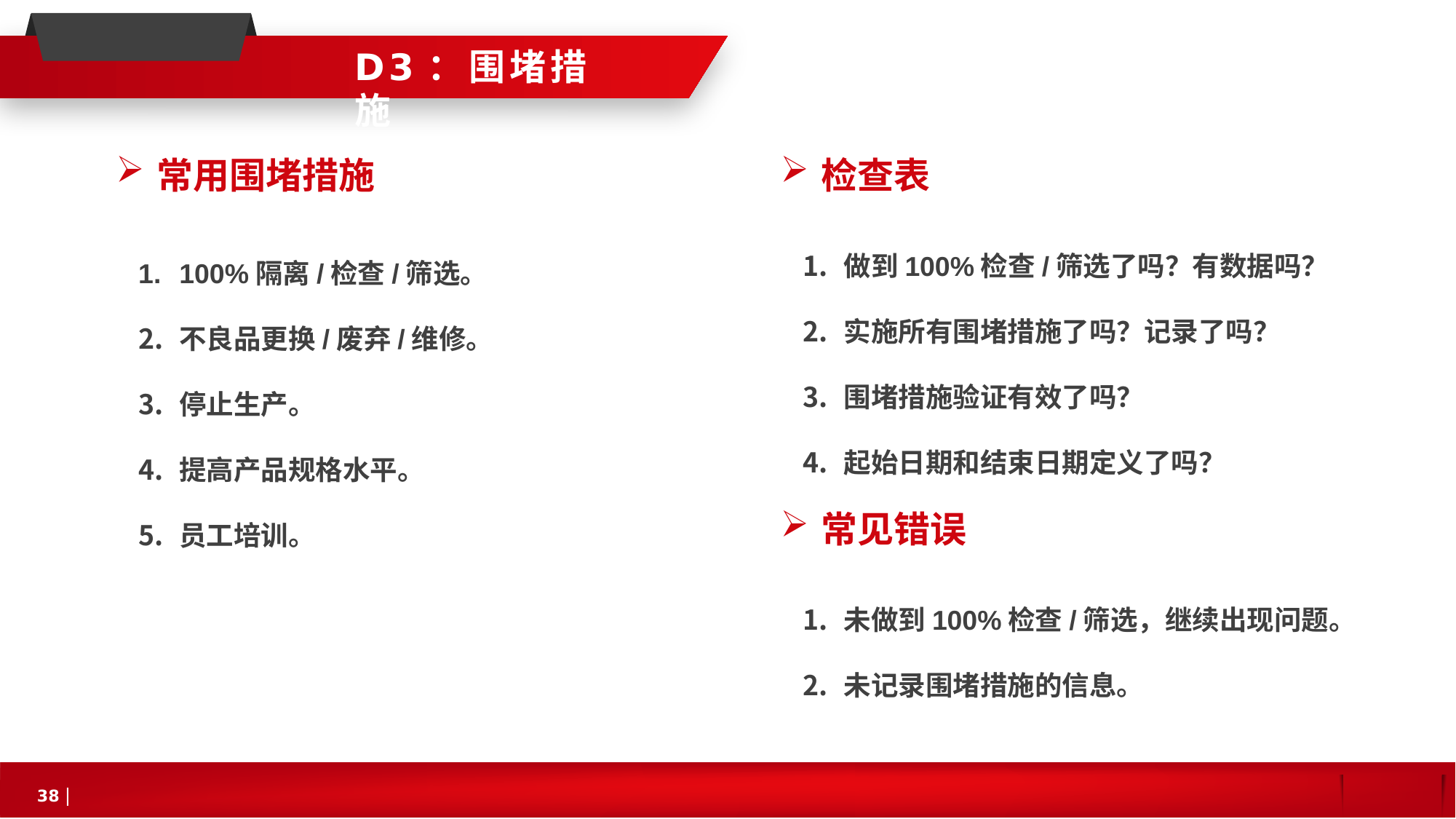

D3：围堵措施
常用围堵措施
检查表
做到100%检查/筛选了吗？有数据吗？
实施所有围堵措施了吗？记录了吗？
围堵措施验证有效了吗？
起始日期和结束日期定义了吗？
100%隔离/检查/筛选。
不良品更换/废弃/维修。
停止生产。
提高产品规格水平。
员工培训。
常见错误
未做到100%检查/筛选，继续出现问题。
未记录围堵措施的信息。